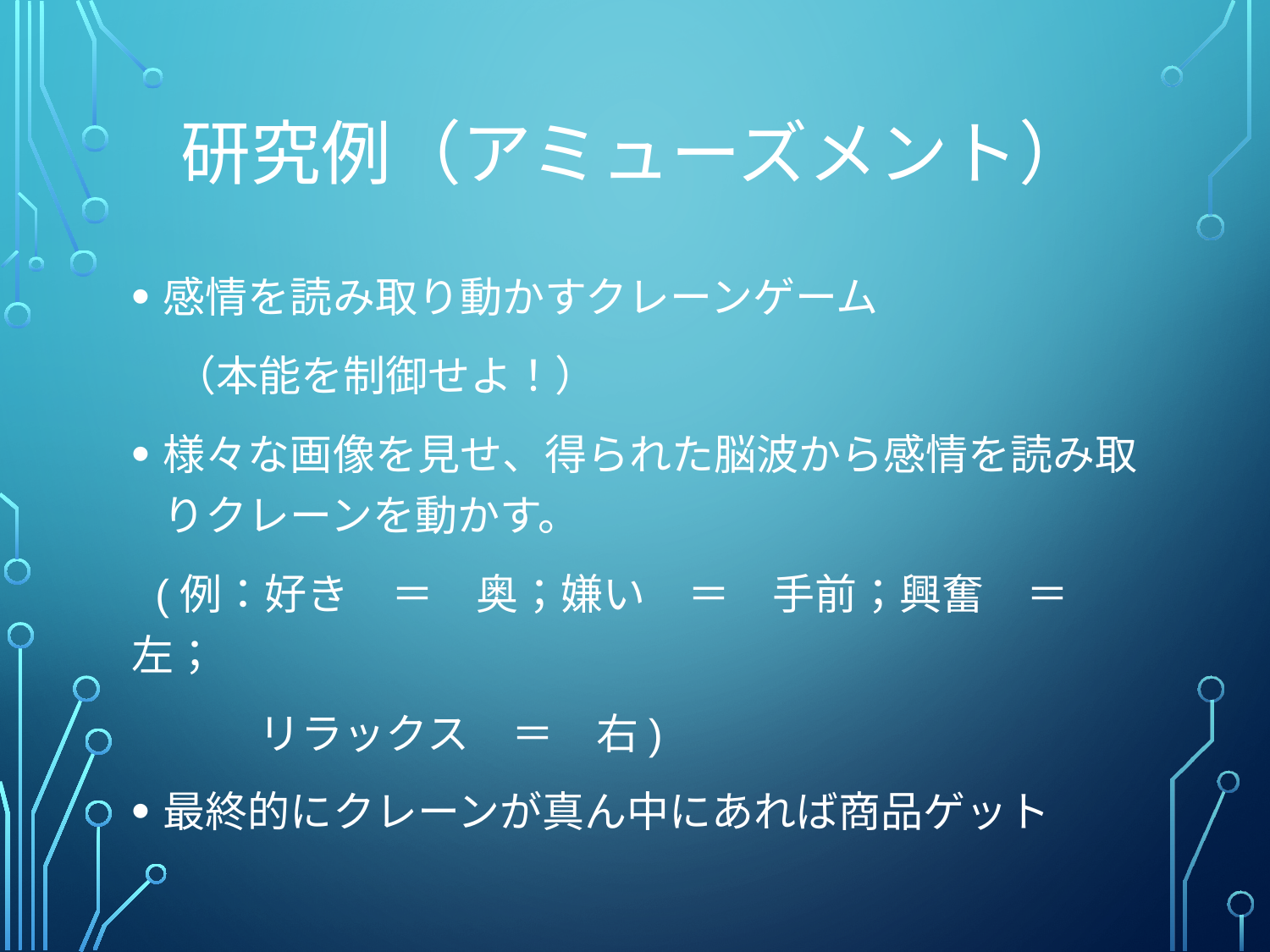

# 研究例（アミューズメント）
感情を読み取り動かすクレーンゲーム
　（本能を制御せよ！）
様々な画像を見せ、得られた脳波から感情を読み取りクレーンを動かす。
  (例：好き　＝　奥；嫌い　＝　手前；興奮　＝　左；
　　　リラックス　＝　右)
最終的にクレーンが真ん中にあれば商品ゲット